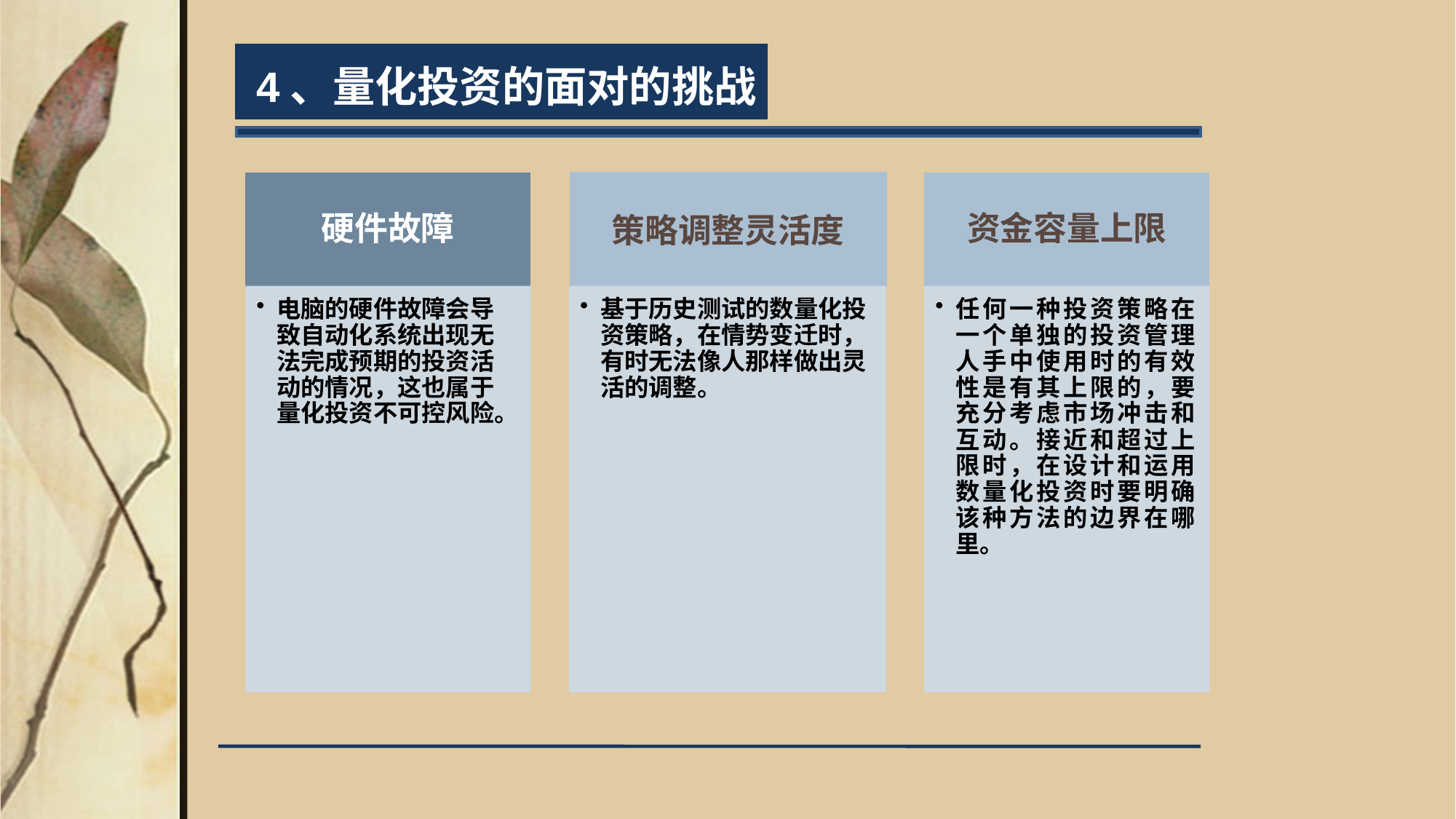

4、量化投资的面对的挑战

硬件故障
电脑的硬件故障会导致自动化系统出现无法完成预期的投资活动的情况，这也属于量化投资不可控风险。
策略调整灵活度
基于历史测试的数量化投资策略，在情势变迁时，有时无法像人那样做出灵活的调整。
资金容量上限
任何一种投资策略在一个单独的投资管理人手中使用时的有效性是有其上限的，要充分考虑市场冲击和互动。接近和超过上限时，在设计和运用数量化投资时要明确该种方法的边界在哪里。